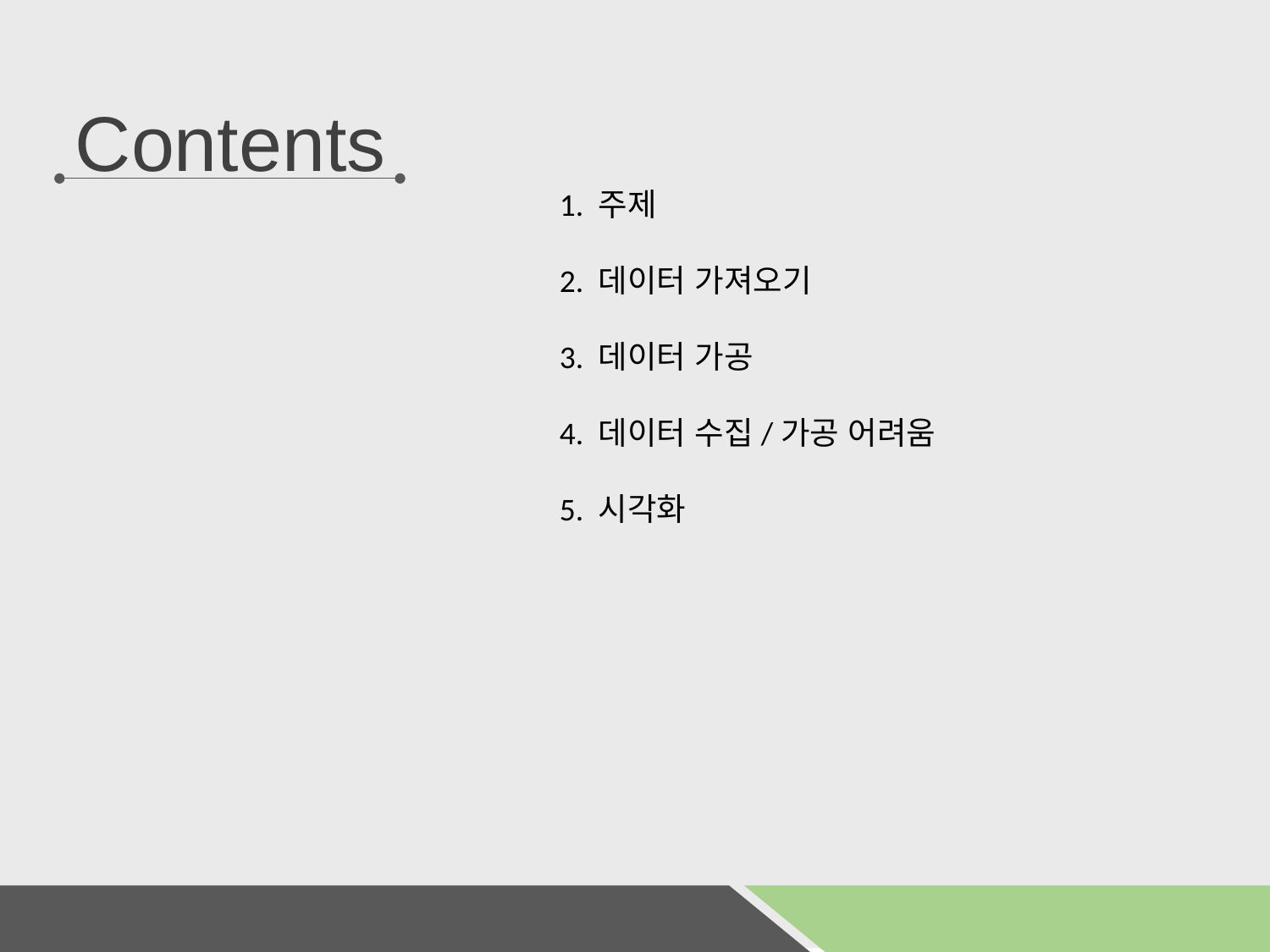

# Contents
1. 주제

2. 데이터 가져오기

3. 데이터 가공

4. 데이터 수집/가공 어려움

5. 시각화